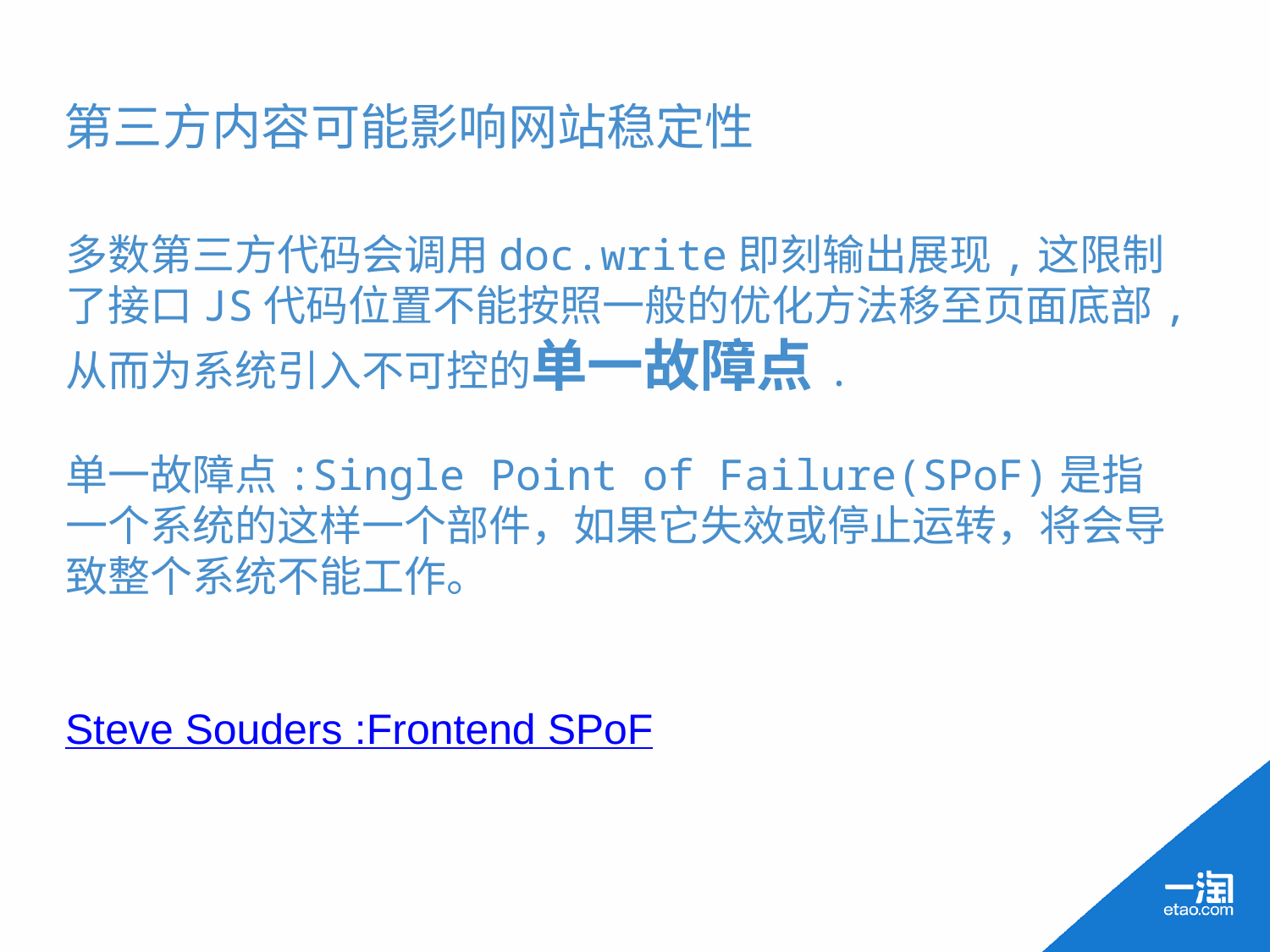

第三方内容可能影响网站稳定性
多数第三方代码会调用doc.write即刻输出展现,这限制了接口JS代码位置不能按照一般的优化方法移至页面底部,从而为系统引入不可控的单一故障点.

单一故障点:Single Point of Failure(SPoF)是指一个系统的这样一个部件，如果它失效或停止运转，将会导致整个系统不能工作。

                            		  Steve Souders :Frontend SPoF